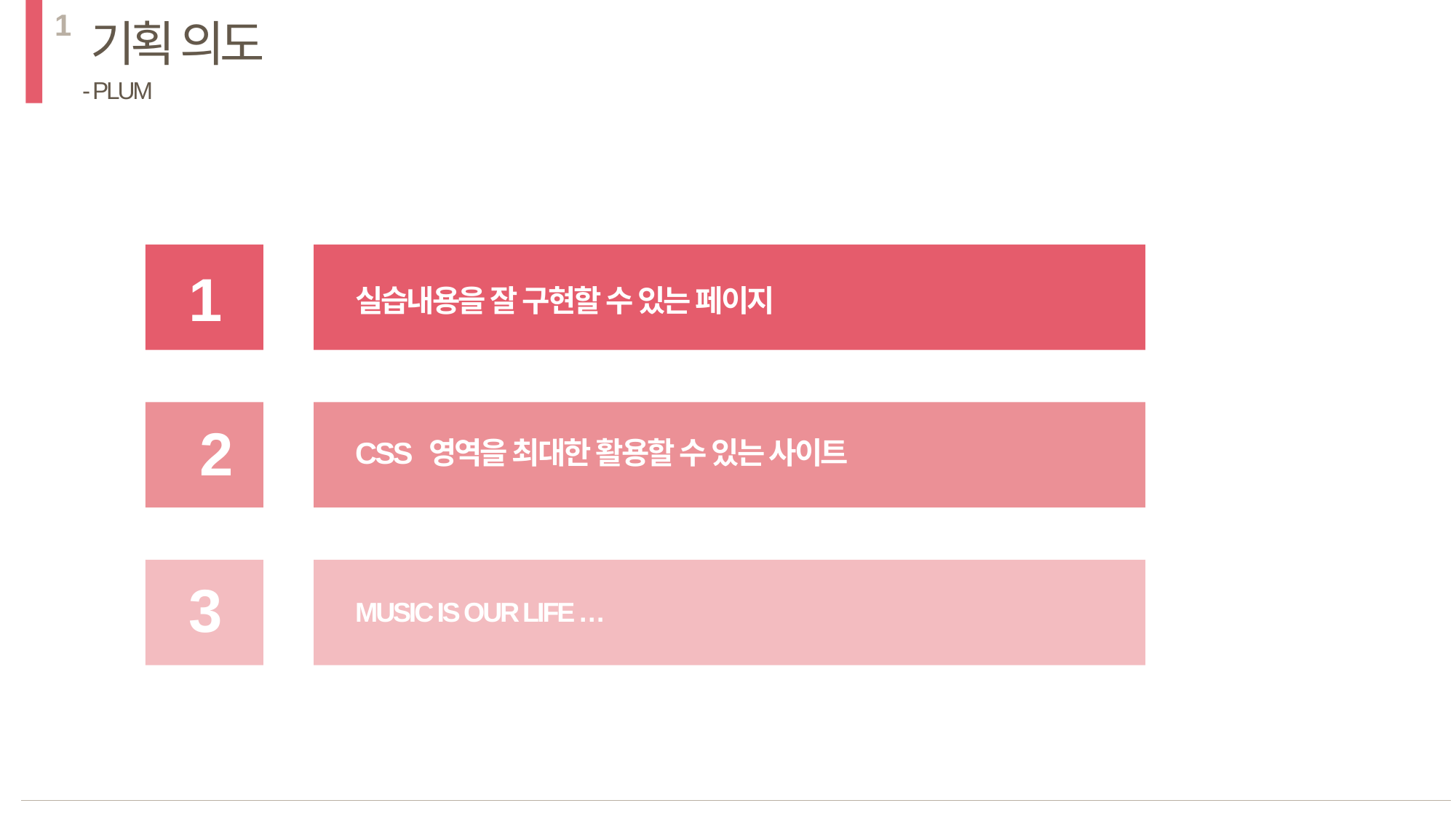

1
기획 의도
- PLUM

1

실습내용을 잘 구현할 수 있는 페이지

2
CSS 영역을 최대한 활용할 수 있는 사이트

3
MUSIC IS OUR LIFE …